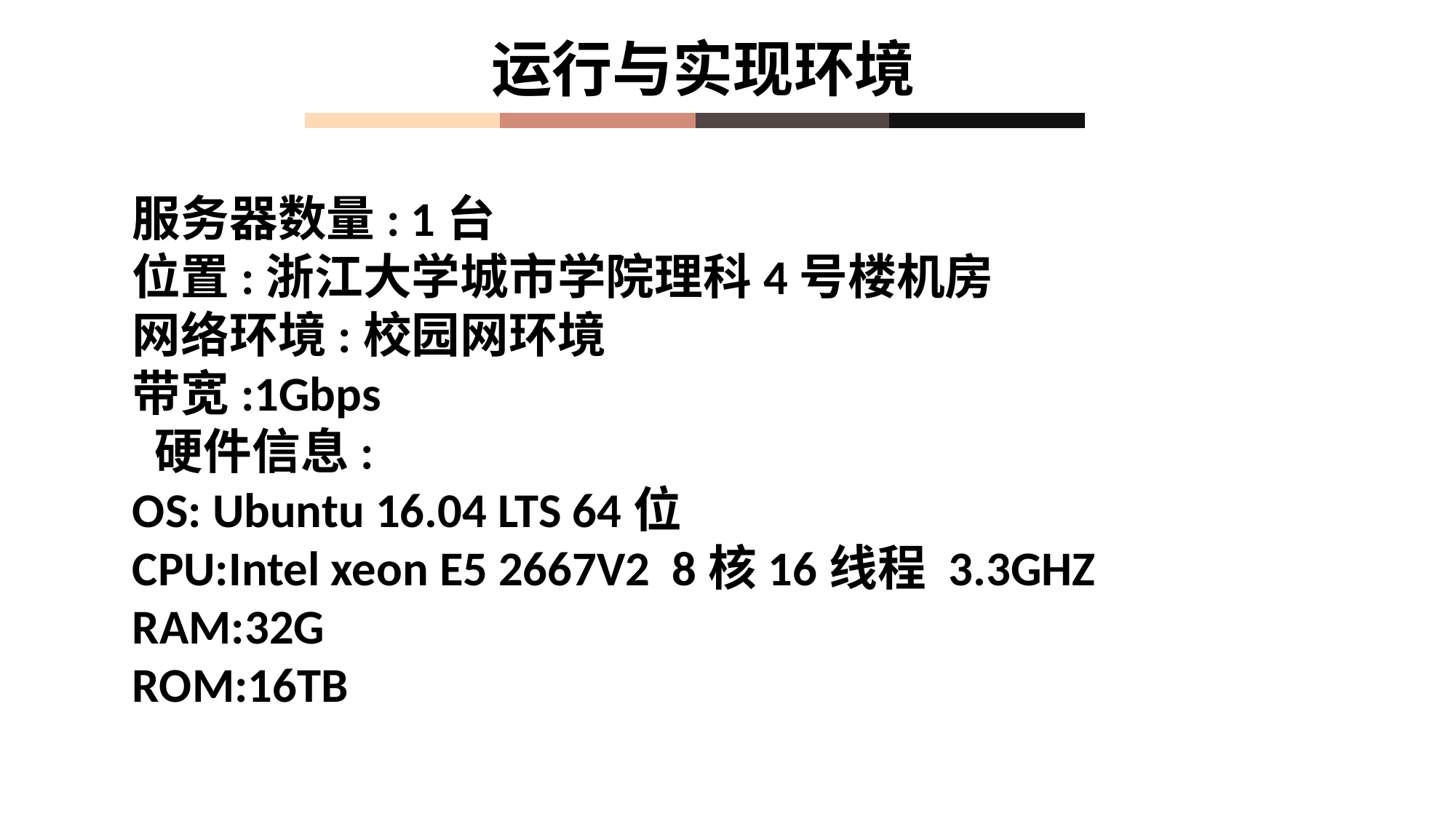

运行与实现环境
服务器数量: 1台
位置:浙江大学城市学院理科4号楼机房
网络环境:校园网环境
带宽:1Gbps
 硬件信息:
OS: Ubuntu 16.04 LTS 64位
CPU:Intel xeon E5 2667V2  8核16线程 3.3GHZ
RAM:32G
ROM:16TB